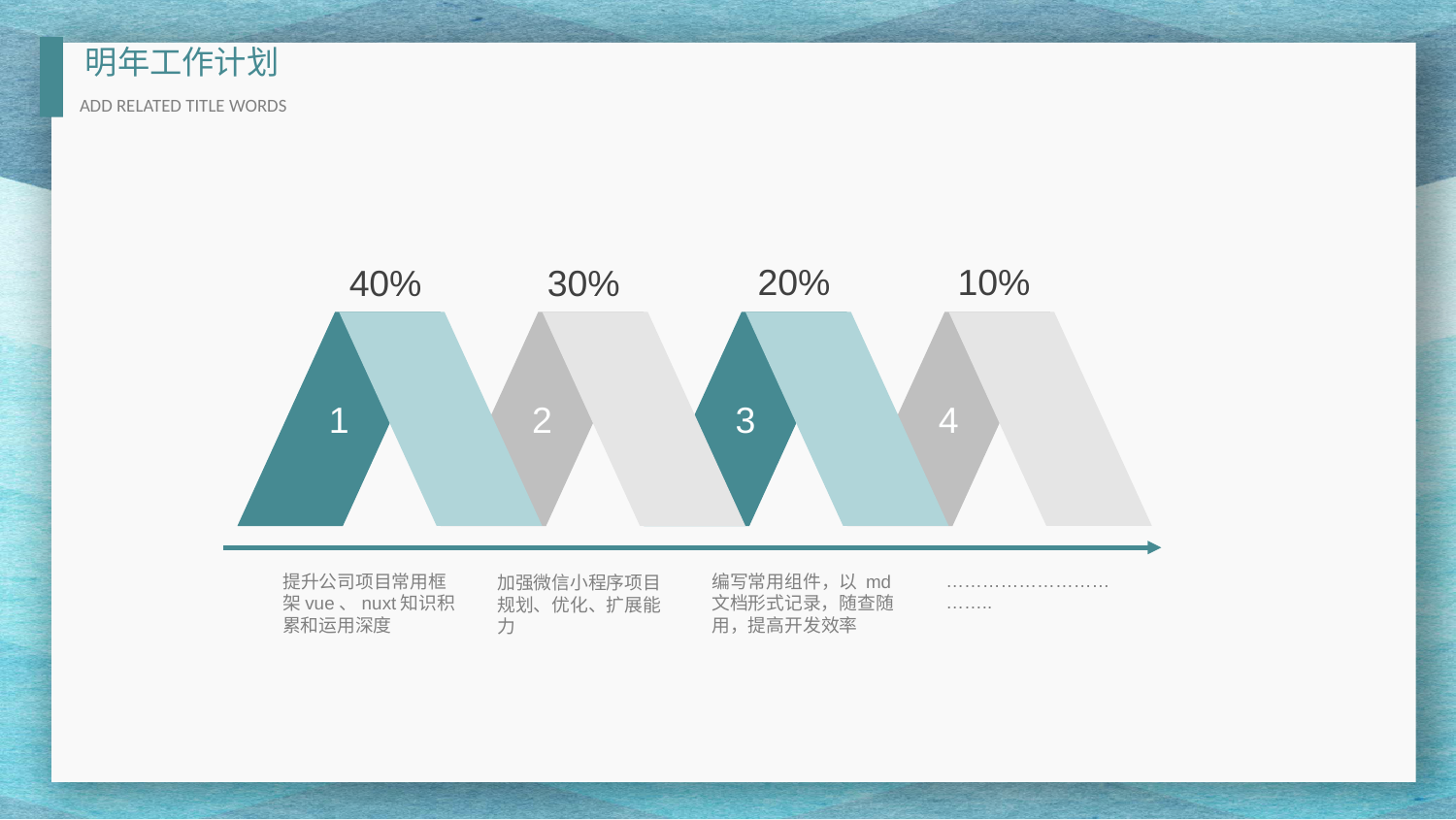

20%
10%
40%
30%
1

2

3

4

……………………………..
提升公司项目常用框架vue、nuxt知识积累和运用深度
编写常用组件，以 md 文档形式记录，随查随用，提高开发效率
加强微信小程序项目规划、优化、扩展能力